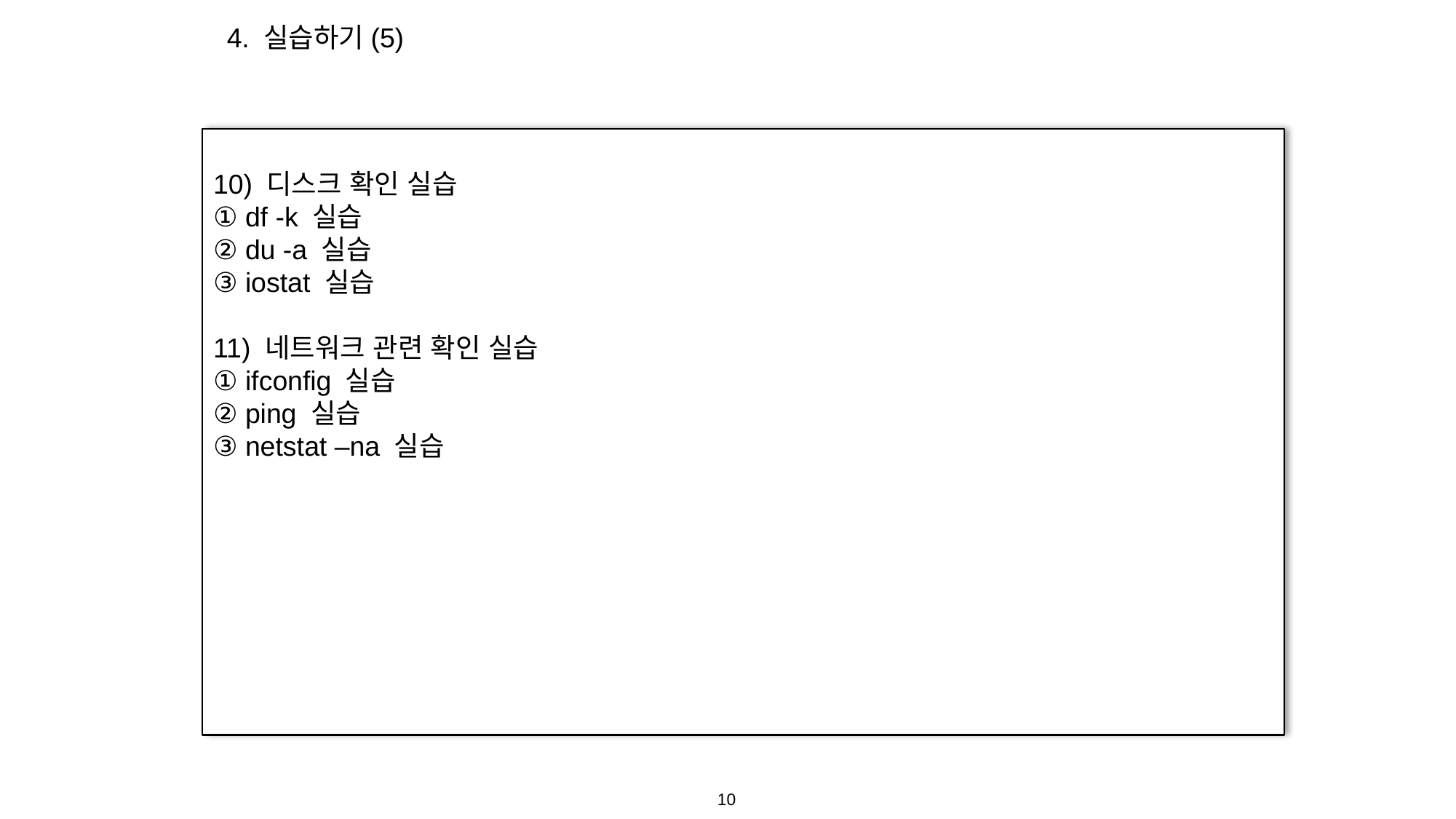

4. 실습하기(5)

10) 디스크 확인 실습
① df -k 실습
② du -a 실습
③ iostat 실습

11) 네트워크 관련 확인 실습
① ifconfig 실습
② ping 실습
③ netstat –na 실습
10